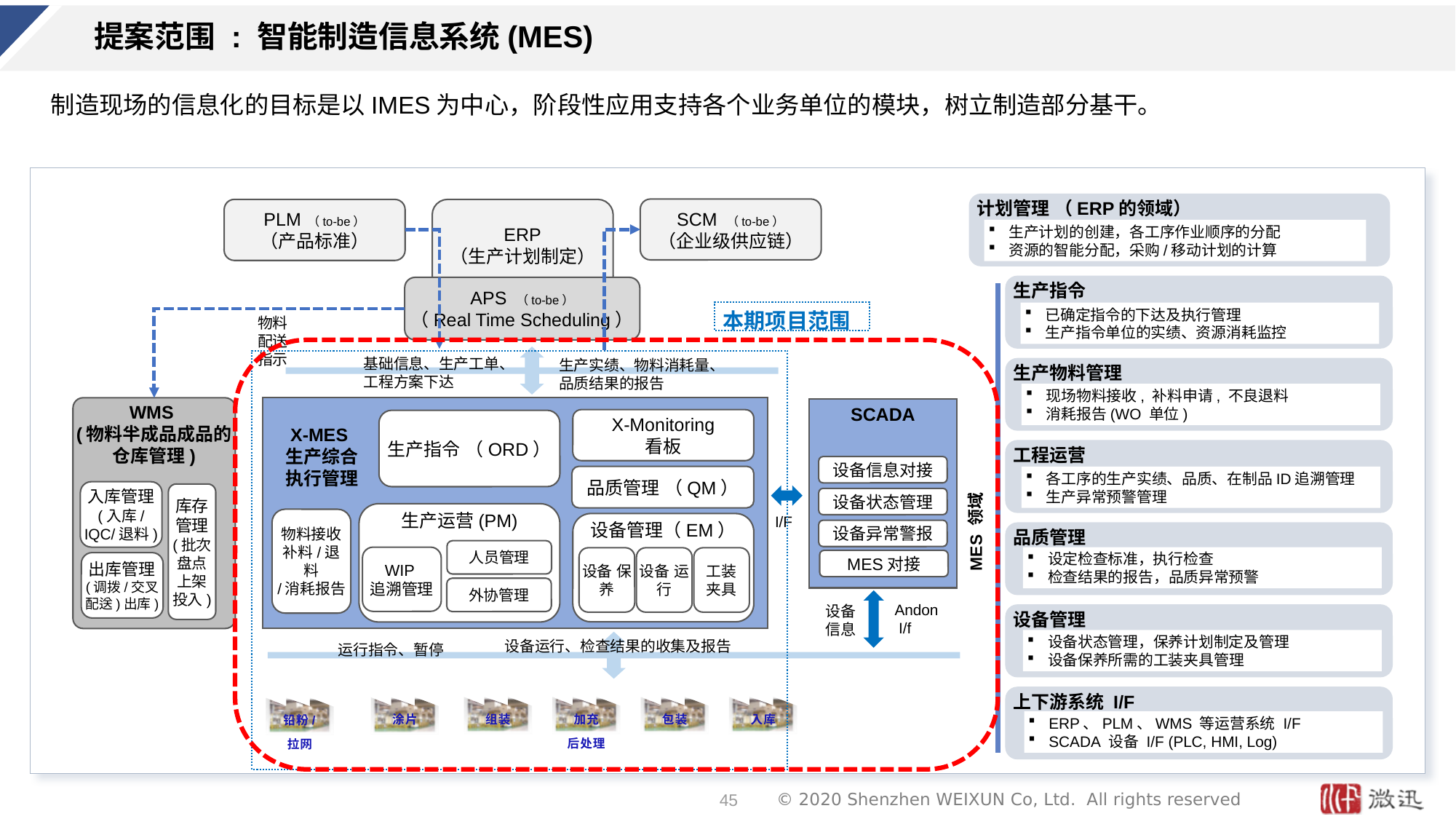

# 提案范围 : 智能制造信息系统(MES)
制造现场的信息化的目标是以IMES为中心，阶段性应用支持各个业务单位的模块，树立制造部分基干。

计划管理 （ERP的领域）
生产计划的创建，各工序作业顺序的分配
资源的智能分配，采购/移动计划的计算
生产指令
已确定指令的下达及执行管理
生产指令单位的实绩、资源消耗监控
生产物料管理
现场物料接收, 补料申请, 不良退料
消耗报告(WO 单位)
工程运营
各工序的生产实绩、品质、在制品ID追溯管理
生产异常预警管理
MES 领域
品质管理
设定检查标准，执行检查
检查结果的报告，品质异常预警
设备管理
设备状态管理，保养计划制定及管理
设备保养所需的工装夹具管理
上下游系统 I/F
ERP、PLM、WMS 等运营系统 I/F
SCADA 设备 I/F (PLC, HMI, Log)
SCM （to-be）
（企业级供应链）
PLM （to-be）
（产品标准）
ERP
（生产计划制定）
APS （to-be）
（Real Time Scheduling）
本期项目范围
物料 配送 指示

基础信息、生产工单、工程方案下达

生产实绩、物料消耗量、品质结果的报告
WMS
(物料半成品成品的
仓库管理)
X-MES
生产综合
执行管理
SCADA
X-Monitoring
看板
生产指令 （ORD）
设备信息对接
品质管理 （QM）

入库管理
(入库/IQC/退料)
库存管理
(批次
盘点
上架
投入)
设备状态管理
生产运营(PM)
I/F
物料接收
补料/退料
/消耗报告
设备管理（EM）
设备异常警报
人员管理
WIP
追溯管理
设备 保养
设备 运行
工装
夹具
MES对接
出库管理
(调拨/交叉配送)出库)
外协管理

Andon
 I/f
设备
信息
设备运行、检查结果的收集及报告
运行指令、暂停
组装
加充
后处理
包装
入库
涂片
铅粉/
拉网
45